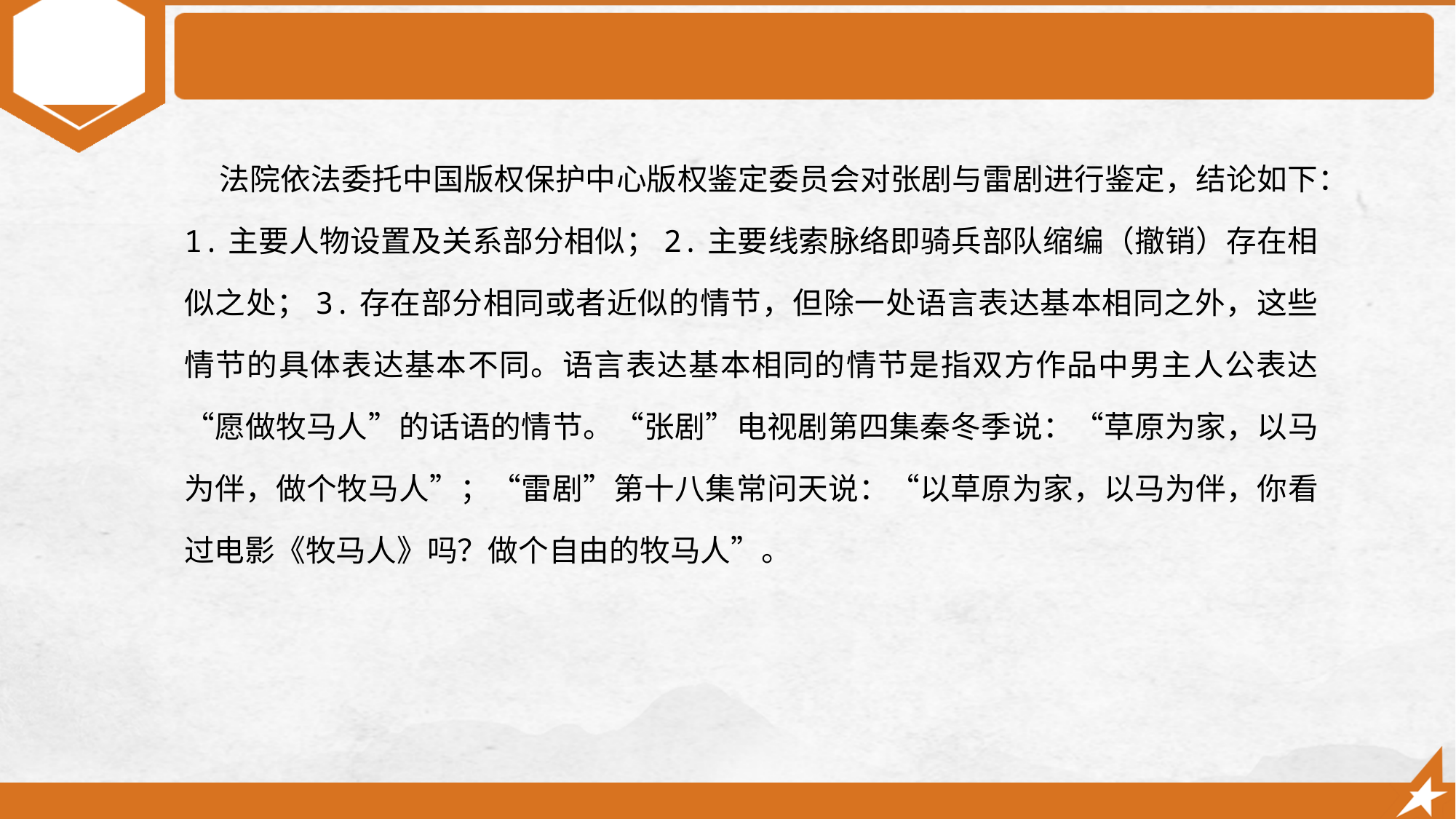

法院依法委托中国版权保护中心版权鉴定委员会对张剧与雷剧进行鉴定，结论如下：1.主要人物设置及关系部分相似；2.主要线索脉络即骑兵部队缩编（撤销）存在相似之处；3.存在部分相同或者近似的情节，但除一处语言表达基本相同之外，这些情节的具体表达基本不同。语言表达基本相同的情节是指双方作品中男主人公表达“愿做牧马人”的话语的情节。“张剧”电视剧第四集秦冬季说：“草原为家，以马为伴，做个牧马人”；“雷剧”第十八集常问天说：“以草原为家，以马为伴，你看过电影《牧马人》吗？做个自由的牧马人”。